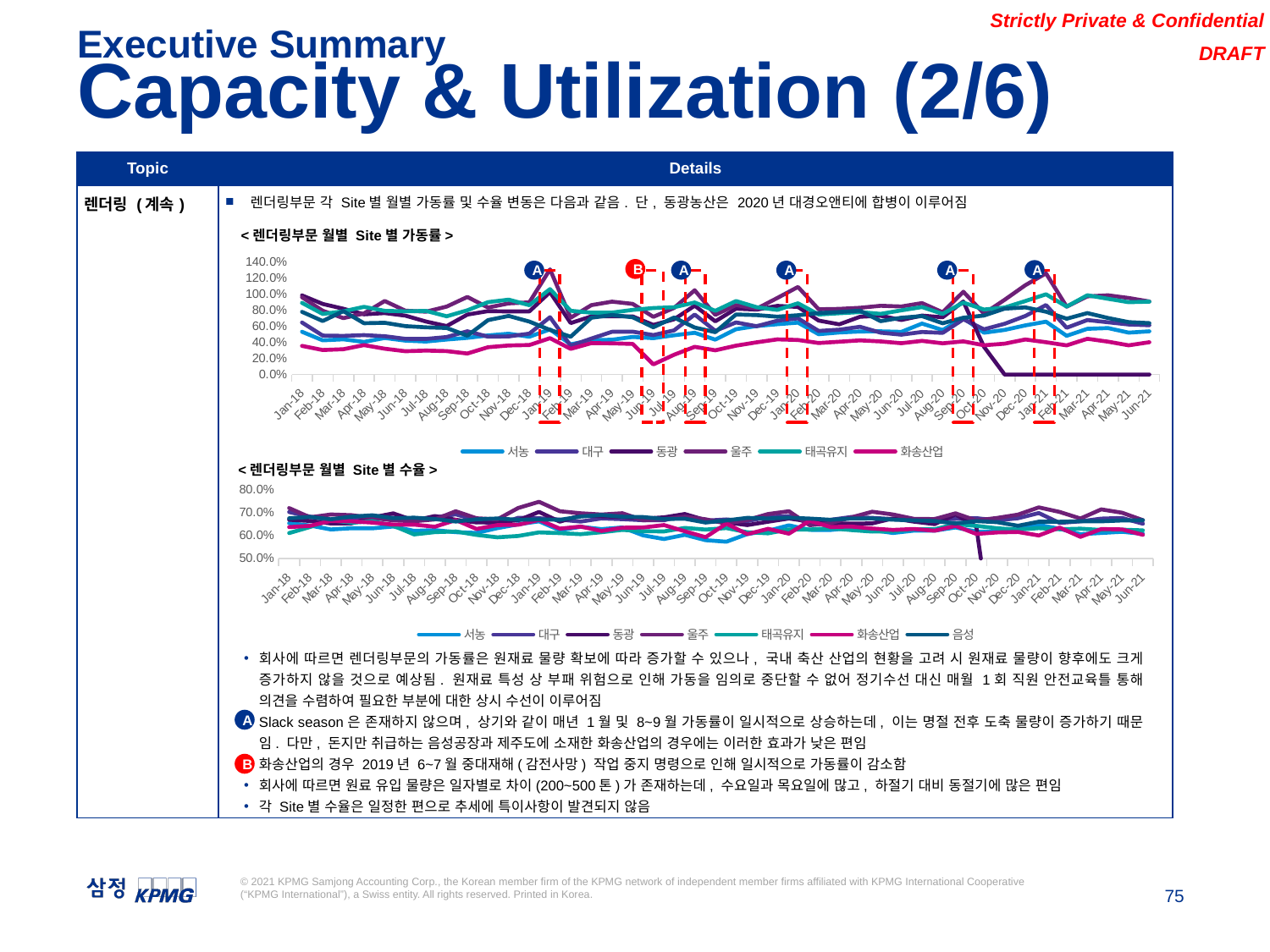

Executive Summary
Capacity & Utilization (2/6)
| Topic | Details |
| --- | --- |
| 렌더링 (계속) | 렌더링부문 각 Site별 월별 가동률 및 수율 변동은 다음과 같음. 단, 동광농산은 2020년 대경오앤티에 합병이 이루어짐 |
<렌더링부문 월별 Site별 가동률>

### Chart

| Category | 서농 | 대구 | 동광 | 울주 | 태곡유지 | 화송산업 | 음성 |
|---|---|---|---|---|---|---|---|
| 43101 | 0.5329045677726529 | 0.6487805621301774 | 0.9857225480130938 | 0.9627031794871794 | 0.8930473796176276 | 0.3572934065934066 | 0.780924740426298 |
| 43132 | 0.4268305311709567 | 0.4858267603550296 | 0.879411211386615 | 0.7947019487179487 | 0.754894210472723 | 0.3059018315018315 | 0.6665024717984218 |
| 43160 | 0.4390609730694837 | 0.48193369822485205 | 0.8198529372241902 | 0.7027643076923077 | 0.7872296436346022 | 0.3160832967032967 | 0.7897963349676744 |
| 43191 | 0.406666091355453 | 0.4914306508875739 | 0.7503313750047034 | 0.7611905641025641 | 0.8433993692258155 | 0.367054945054945 | 0.6390889023287777 |
| 43221 | 0.4557098050885285 | 0.47758475591715976 | 0.7658915412028403 | 0.9159945025641026 | 0.7938641936575821 | 0.32206776556776556 | 0.6446810372044016 |
| 43252 | 0.4226289540246987 | 0.44504374260355034 | 0.7340270797611306 | 0.7953001025641026 | 0.7873046375112491 | 0.29082930402930407 | 0.6035112343523558 |
| 43282 | 0.4118388156524327 | 0.44391047337278106 | 0.660730583789769 | 0.7828808205128205 | 0.7931844326472425 | 0.29881021978021977 | 0.5882613982302455 |
| 43313 | 0.43667234042553194 | 0.4674977810650887 | 0.6038770606795204 | 0.8465723076923077 | 0.7259310936996888 | 0.2921941391941392 | 0.5805049340874885 |
| 43344 | 0.4570147894658533 | 0.5389269526627218 | 0.7472498293405289 | 0.9669107692307691 | 0.8004123975198356 | 0.2625076923076923 | 0.48446995487493927 |
| 43374 | 0.4876158904924862 | 0.47193998520710057 | 0.7901694769488775 | 0.834617435897436 | 0.9020401086516788 | 0.3404739926739927 | 0.6777292166700266 |
| 43405 | 0.5083753012944503 | 0.4748992159763314 | 0.7859801228748193 | 0.8866332307692308 | 0.9331804559077287 | 0.3625615750915751 | 0.7302341710441398 |
| 43435 | 0.47110400238059813 | 0.5097095266272189 | 0.7866251350494241 | 0.8995831794871795 | 0.8640832308187679 | 0.36811721611721615 | 0.6598427533006972 |
| 43466 | 0.5626248474929326 | 0.7144970414201184 | 1.0266443779126333 | 1.309948717948718 | 1.0640289462603514 | 0.453562673992674 | 0.5562535422348506 |
| 43497 | 0.376583544115459 | 0.3594674556213018 | 0.6412496035862677 | 0.7076923076923077 | 0.7940203735658281 | 0.31986190476190474 | 0.47152011482229544 |
| 43525 | 0.4277248028567177 | 0.4480769230769231 | 0.7245636761393872 | 0.8644102564102564 | 0.7706793894810424 | 0.3915050183150183 | 0.7080868825417111 |
| 43556 | 0.4336969260526707 | 0.5331360946745562 | 0.7267137167214032 | 0.9078974358974359 | 0.7717578564686003 | 0.38946996336996337 | 0.741848263655117 |
| 43586 | 0.46904007141794374 | 0.5344674556213018 | 0.7240261659938833 | 0.8804102564102564 | 0.8057658594848678 | 0.3819864102564102 | 0.7135509580992445 |
| 43617 | 0.45332658830531175 | 0.4920118343195266 | 0.6181366673295959 | 0.7191794871794872 | 0.8283974978189854 | 0.12615131868131868 | 0.5888351293335716 |
| 43647 | 0.4895379854188365 | 0.5505917159763314 | 0.6880129862451154 | 0.8295384615384616 | 0.8386740669798521 | 0.2470033333333333 | 0.7103291885223348 |
| 43678 | 0.5203209641422407 | 0.7473372781065089 | 0.8578661922243783 | 1.0502564102564103 | 0.8973099902851969 | 0.34546919413919414 | 0.5856336463813099 |
| 43709 | 0.4353910132420771 | 0.5439349112426035 | 0.6627500094064276 | 0.7429743589743589 | 0.7936994135341243 | 0.3017976923076923 | 0.528161638753539 |
| 43739 | 0.5643611962505579 | 0.6492603550295858 | 0.8202404820390986 | 0.8652307692307692 | 0.9157185789417194 | 0.36024542124542125 | 0.7481732528461499 |
| 43770 | 0.6045652135098943 | 0.6020710059171598 | 0.8089527689835146 | 0.8196923076923077 | 0.8390837812325416 | 0.40159706959706953 | 0.7404617996518307 |
| 43800 | 0.627025026037792 | 0.670414201183432 | 0.8551786414968583 | 0.9534358974358974 | 0.8053888260499831 | 0.43834542124542125 | 0.7208091320240851 |
| 43831 | 0.6470569260526707 | 0.7001816568047338 | 0.8419290164101848 | 1.0913206153846153 | 0.8874820083497769 | 0.4307761904761905 | 0.7390404680124305 |
| 43862 | 0.5024914149680106 | 0.5438221893491124 | 0.6720134592540434 | 0.8131622564102564 | 0.7482682606649548 | 0.3931289377289377 | 0.7664717882786417 |
| 43891 | 0.5242103853593215 | 0.5588097633136094 | 0.6259440021930415 | 0.8180812307692308 | 0.7639000118338961 | 0.4088450549450549 | 0.7789620094916044 |
| 43922 | 0.5364316619550662 | 0.5949684911242603 | 0.7198712125691373 | 0.8316873846153846 | 0.7777783511254586 | 0.4256827838827839 | 0.795278161321775 |
| 43952 | 0.5388321975896444 | 0.5214375739644971 | 0.7327225426379924 | 0.856484923076923 | 0.7559090358677135 | 0.4130857142857143 | 0.6652789347493396 |
| 43983 | 0.5315933938402023 | 0.4966707100591716 | 0.6800712738452939 | 0.8477575384615385 | 0.7997938700418039 | 0.39073260073260074 | 0.7075315361919723 |
| 44013 | 0.6352728463026336 | 0.5306039940828402 | 0.7343898991093457 | 0.8900049230769231 | 0.841198058140207 | 0.4196117216117216 | 0.7280558947225613 |
| 44044 | 0.5544554084213659 | 0.5192226331360947 | 0.7136575952871111 | 0.7757001025641026 | 0.7558127134573415 | 0.38945787545787547 | 0.638503759999087 |
| 44075 | 0.7042448445171849 | 0.6886195266272189 | 0.909740221346678 | 1.0315561025641027 | 0.896514642382411 | 0.4137417582417583 | 0.7079353668138714 |
| 44105 | 0.5208944502306204 | 0.5632844674556213 | 0.34593400450433504 | 0.7593817435897435 | 0.8100164298511405 | 0.3647197802197802 | 0.7352887103665918 |
| 44136 | 0.5562589495610771 | 0.6321852071005918 | None | 0.9308906666666666 | 0.8348005300484639 | 0.384632967032967 | 0.8211803772551435 |
| 44166 | 0.6123742300252938 | 0.729257100591716 | None | 1.11296 | 0.9157732763104665 | 0.43688241758241764 | 0.8365633443515061 |
| 44197 | 0.6587268561226008 | 0.8660310650887574 | None | 1.2602678974358974 | 0.9996391349697135 | 0.4029754578754579 | 0.7832716493152629 |
| 44228 | 0.48262853742002676 | 0.5829011834319526 | None | 0.8459979487179486 | 0.8463058979587905 | 0.36373663003663004 | 0.69544831538601 |
| 44256 | 0.5699232257104597 | 0.6794270710059171 | None | 0.9732964102564102 | 0.9879304579717803 | 0.44574871794871795 | 0.7657744355563669 |
| 44287 | 0.5787453057580717 | 0.6511047337278106 | None | 0.9869743589743589 | 0.9433465983052759 | 0.4099739926739927 | 0.704826441586566 |
| 44317 | 0.522231334622824 | 0.6235892011834319 | None | 0.9533612307692308 | 0.9012292803615117 | 0.36426849816849816 | 0.6532939772815161 |
| 44348 | 0.5387111441749739 | 0.614442899408284 | None | 0.9101997948717949 | 0.9079615288292974 | 0.4028373626373627 | 0.6408215068651205 |
A
A
A
A
A

B

<렌더링부문 월별 Site별 수율>

### Chart

| Category | 서농 | 대구 | 동광 | 울주 | 태곡유지 | 화송산업 | 음성 |
|---|---|---|---|---|---|---|---|
| 43101 | 0.6546700410503354 | 0.7036414195899517 | 0.669622968460431 | 0.7210465914567912 | 0.6113244091012221 | 0.6376799113399377 | 0.676231870410269 |
| 43132 | 0.644466815954667 | 0.6835782192674726 | 0.664391720957922 | 0.6804034513697378 | 0.6379861511434762 | 0.6430275220569217 | 0.6819887438566321 |
| 43160 | 0.6271923605883002 | 0.6694554402048601 | 0.6536509058342769 | 0.6929412231726083 | 0.6681521289319486 | 0.6651930438886026 | 0.6718466552150392 |
| 43191 | 0.6326643599223593 | 0.6688598365983246 | 0.654040040431566 | 0.6898774497386551 | 0.6566922858234819 | 0.662634971957767 | 0.6834673319478819 |
| 43221 | 0.63222666024471 | 0.678958762841733 | 0.6800536407222577 | 0.6780916297963673 | 0.6634348592335096 | 0.657382185852635 | 0.689339139122602 |
| 43252 | 0.6401714183599079 | 0.6790769220644057 | 0.697858679589867 | 0.6669954357497173 | 0.6436195801922469 | 0.6486440191242927 | 0.6764883531605347 |
| 43282 | 0.6211052937203032 | 0.6644817635412652 | 0.6662637086401957 | 0.6634274359210847 | 0.6054531552306426 | 0.6484814807051017 | 0.6789378394689197 |
| 43313 | 0.6243537203017996 | 0.6800019618483776 | 0.686266045140462 | 0.6711832209040862 | 0.6155779608873422 | 0.6393461118981058 | 0.6727204224160055 |
| 43344 | 0.6153152152411691 | 0.6936312355512936 | 0.6696849243925002 | 0.7073014984014647 | 0.6184666668385823 | 0.6683913675650182 | 0.6621303323737241 |
| 43374 | 0.6120954951968507 | 0.667332369102317 | 0.6577985177425334 | 0.6763731456266774 | 0.6033230821800787 | 0.6293746920367426 | 0.6716268523524712 |
| 43405 | 0.6332258484453713 | 0.646976264381477 | 0.6599369059285586 | 0.6713960526446687 | 0.5927747831837756 | 0.6465997792872066 | 0.6754252009997682 |
| 43435 | 0.6497193876745339 | 0.6785393839001701 | 0.6675955150154326 | 0.7214737400888571 | 0.5987721190362159 | 0.6477869765960834 | 0.6696565824263665 |
| 43466 | 0.6630345742700272 | 0.6766045548654245 | 0.7041884816753927 | 0.7485123708111494 | 0.6146076824343766 | 0.6695061588509562 | 0.6712778554666976 |
| 43497 | 0.6236225898037865 | 0.6703703703703704 | 0.6613579212070411 | 0.7072463768115942 | 0.6113144734225509 | 0.6309957479360943 | 0.6695591262387852 |
| 43525 | 0.638945094969337 | 0.6619346318917134 | 0.6891691394658753 | 0.6981490270526816 | 0.6066176224427987 | 0.6399648505855163 | 0.684016573972274 |
| 43556 | 0.6286371517064062 | 0.675638179800222 | 0.6849112426035503 | 0.692724807953005 | 0.6151306082750222 | 0.6207365509431905 | 0.6904879305615257 |
| 43586 | 0.6360830944542919 | 0.6722944921118185 | 0.682256867112101 | 0.6985088536812675 | 0.6254578864048936 | 0.6348153651017829 | 0.6832209291271565 |
| 43617 | 0.6012850169751425 | 0.6677690920024053 | 0.6747826086956522 | 0.6674272675413577 | 0.6195828031719981 | 0.6359012419238365 | 0.681506204075041 |
| 43647 | 0.5853774535703892 | 0.6673831273508867 | 0.68046875 | 0.6716122650840751 | 0.6185537409580609 | 0.6465781556536068 | 0.6729324952319073 |
| 43678 | 0.6038185259393187 | 0.6912114014251781 | 0.6948621553884712 | 0.68359375 | 0.6341066571997943 | 0.6192141515032537 | 0.674406646640145 |
| 43709 | 0.5802622662419611 | 0.6660320913788415 | 0.6682887266828873 | 0.6720044174489233 | 0.6267315300571079 | 0.5935130840505557 | 0.6577691782326414 |
| 43739 | 0.5735720886471006 | 0.6712235133287765 | 0.6579292267365662 | 0.6529160739687055 | 0.6333807429713897 | 0.6527906290990065 | 0.6668564707955843 |
| 43770 | 0.607095326960752 | 0.6641277641277641 | 0.6465116279069767 | 0.6686686686686687 | 0.6149718588877373 | 0.6065525922142363 | 0.678082191780822 |
| 43800 | 0.6213227016849938 | 0.6818181818181818 | 0.6612193588937775 | 0.6949225473321858 | 0.610373878560799 | 0.6300749655506095 | 0.6754617414248021 |
| 43831 | 0.645317118728968 | 0.6860011814347418 | 0.6754556772113512 | 0.7071178687670435 | 0.6271743238397954 | 0.6088337008160583 | 0.6785284767507492 |
| 43862 | 0.6253618334092927 | 0.654473404605469 | 0.662276021928695 | 0.6457852673172617 | 0.627084919435219 | 0.6652740015765317 | 0.6749223343049127 |
| 43891 | 0.6249968068964226 | 0.6694808333646587 | 0.6534853266353233 | 0.6549409174087407 | 0.6327164385585053 | 0.6379088059189336 | 0.669797270352315 |
| 43922 | 0.6342783455686444 | 0.6820012098497583 | 0.6533409992010573 | 0.6802358677175546 | 0.6245225962625065 | 0.640212578111958 | 0.6751871511964842 |
| 43952 | 0.6246045827751839 | 0.678029957008929 | 0.6536192238876919 | 0.7050882270384092 | 0.6180157507548848 | 0.6313601554990406 | 0.67561965948388 |
| 43983 | 0.6119502943205505 | 0.672823242573181 | 0.675769131972574 | 0.6929896259646565 | 0.6198052065357835 | 0.6252929595950126 | 0.6702172650834725 |
| 44013 | 0.6221559854947063 | 0.6663166877759883 | 0.6616501290730091 | 0.6739230944040874 | 0.627330508301292 | 0.6293974893936485 | 0.6669969723910274 |
| 44044 | 0.6221396042200301 | 0.6732299224061915 | 0.6507445149919786 | 0.6727421488293917 | 0.6281078251766554 | 0.6216963563514606 | 0.6642360987001227 |
| 44075 | 0.6360139385589915 | 0.6736743695258587 | 0.6930543312055246 | 0.6979746406524293 | 0.6504016374005116 | 0.6427537482901953 | 0.6537159272960429 |
| 44105 | 0.6181211880860512 | 0.6767682046576464 | 0.6401630862075931 | 0.6666691878359345 | 0.6429857642781912 | 0.607621888448656 | 0.6638846737481032 |
| 44136 | 0.6183036055798611 | 0.6671234274279221 | None | 0.6778179023254708 | 0.6325501661731951 | 0.6142576339367343 | 0.6592939995753961 |
| 44166 | 0.6284126079822979 | 0.6765010513658019 | None | 0.692263458220905 | 0.6265812442596255 | 0.6162545307284631 | 0.6433816564235861 |
| 44197 | 0.6470756283418764 | 0.6993066717682689 | None | 0.7239811934165891 | 0.633204340891063 | 0.6008419058596175 | 0.6612557546247434 |
| 44228 | 0.6303822025051034 | 0.6560227712229076 | None | 0.7041297305685411 | 0.628015592671932 | 0.6354474970317251 | 0.6608957553172481 |
| 44256 | 0.6067165928634047 | 0.6629759192776198 | None | 0.6752627075421197 | 0.6306107731719861 | 0.5949573257818676 | 0.6631189938473153 |
| 44287 | 0.6117621217132054 | 0.6747748705659112 | None | 0.7153694274134885 | 0.6250414810201086 | 0.6290044307286533 | 0.6628955674143205 |
| 44317 | 0.6172226076697886 | 0.6775056500317996 | None | 0.7005712151295841 | 0.6263868016750981 | 0.6274806350828044 | 0.6666653727988884 |
| 44348 | 0.6078420238244908 | 0.6524407302135913 | None | 0.667985208770168 | 0.6232578616685807 | 0.6037757809530564 | 0.6677693930124611 |
회사에 따르면 렌더링부문의 가동률은 원재료 물량 확보에 따라 증가할 수 있으나, 국내 축산 산업의 현황을 고려 시 원재료 물량이 향후에도 크게 증가하지 않을 것으로 예상됨. 원재료 특성 상 부패 위험으로 인해 가동을 임의로 중단할 수 없어 정기수선 대신 매월 1회 직원 안전교육틀 통해 의견을 수렴하여 필요한 부분에 대한 상시 수선이 이루어짐
Slack season은 존재하지 않으며, 상기와 같이 매년 1월 및 8~9월 가동률이 일시적으로 상승하는데, 이는 명절 전후 도축 물량이 증가하기 때문임. 다만, 돈지만 취급하는 음성공장과 제주도에 소재한 화송산업의 경우에는 이러한 효과가 낮은 편임
화송산업의 경우 2019년 6~7월 중대재해(감전사망) 작업 중지 명령으로 인해 일시적으로 가동률이 감소함
회사에 따르면 원료 유입 물량은 일자별로 차이(200~500톤)가 존재하는데, 수요일과 목요일에 많고, 하절기 대비 동절기에 많은 편임
각 Site별 수율은 일정한 편으로 추세에 특이사항이 발견되지 않음
A
B